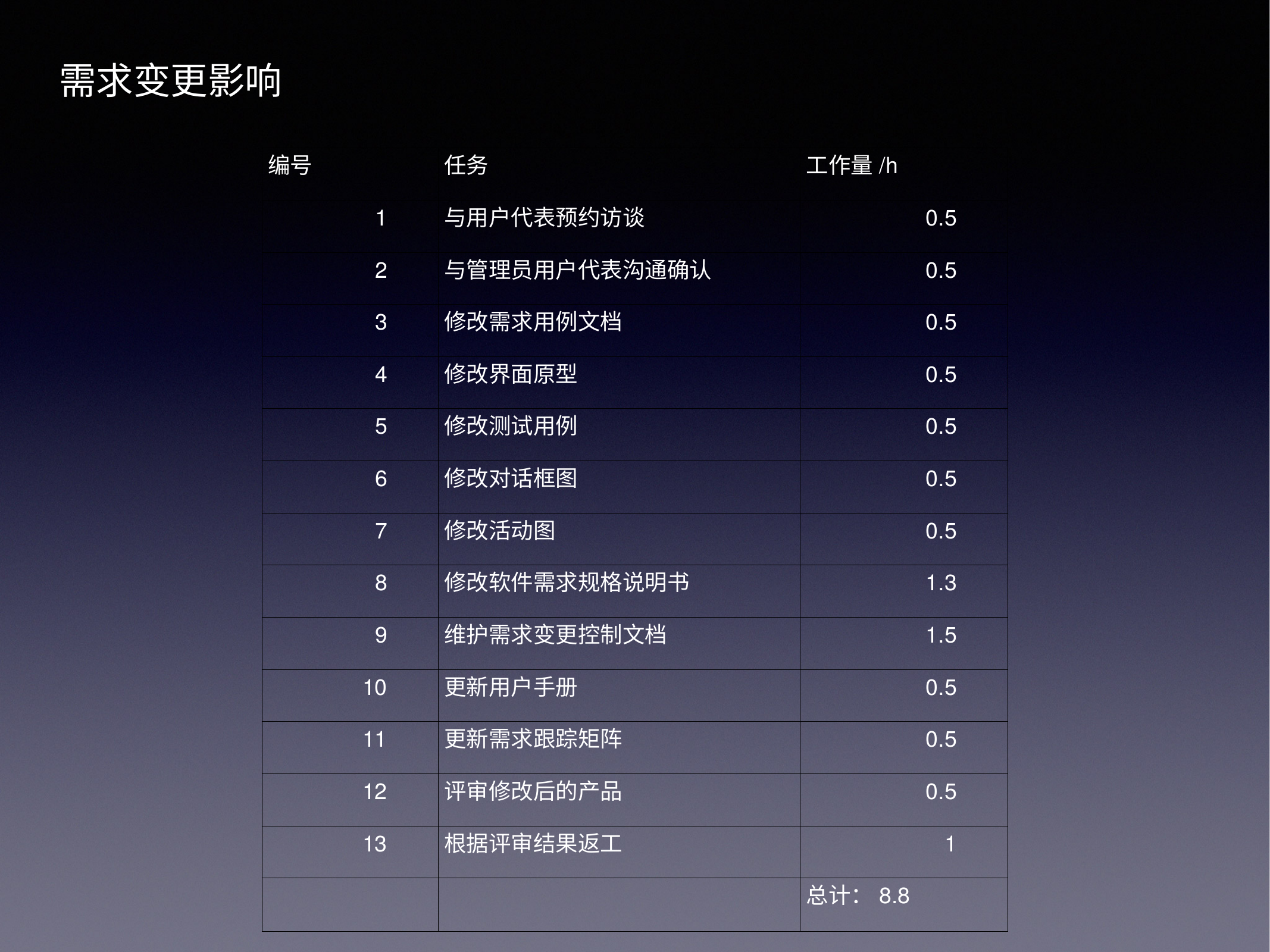

需求变更影响
| 编号 | 任务 | 工作量/h |
| --- | --- | --- |
| 1 | 与用户代表预约访谈 | 0.5 |
| 2 | 与管理员用户代表沟通确认 | 0.5 |
| 3 | 修改需求用例文档 | 0.5 |
| 4 | 修改界面原型 | 0.5 |
| 5 | 修改测试用例 | 0.5 |
| 6 | 修改对话框图 | 0.5 |
| 7 | 修改活动图 | 0.5 |
| 8 | 修改软件需求规格说明书 | 1.3 |
| 9 | 维护需求变更控制文档 | 1.5 |
| 10 | 更新用户手册 | 0.5 |
| 11 | 更新需求跟踪矩阵 | 0.5 |
| 12 | 评审修改后的产品 | 0.5 |
| 13 | 根据评审结果返工 | 1 |
|  |  | 总计：8.8 |